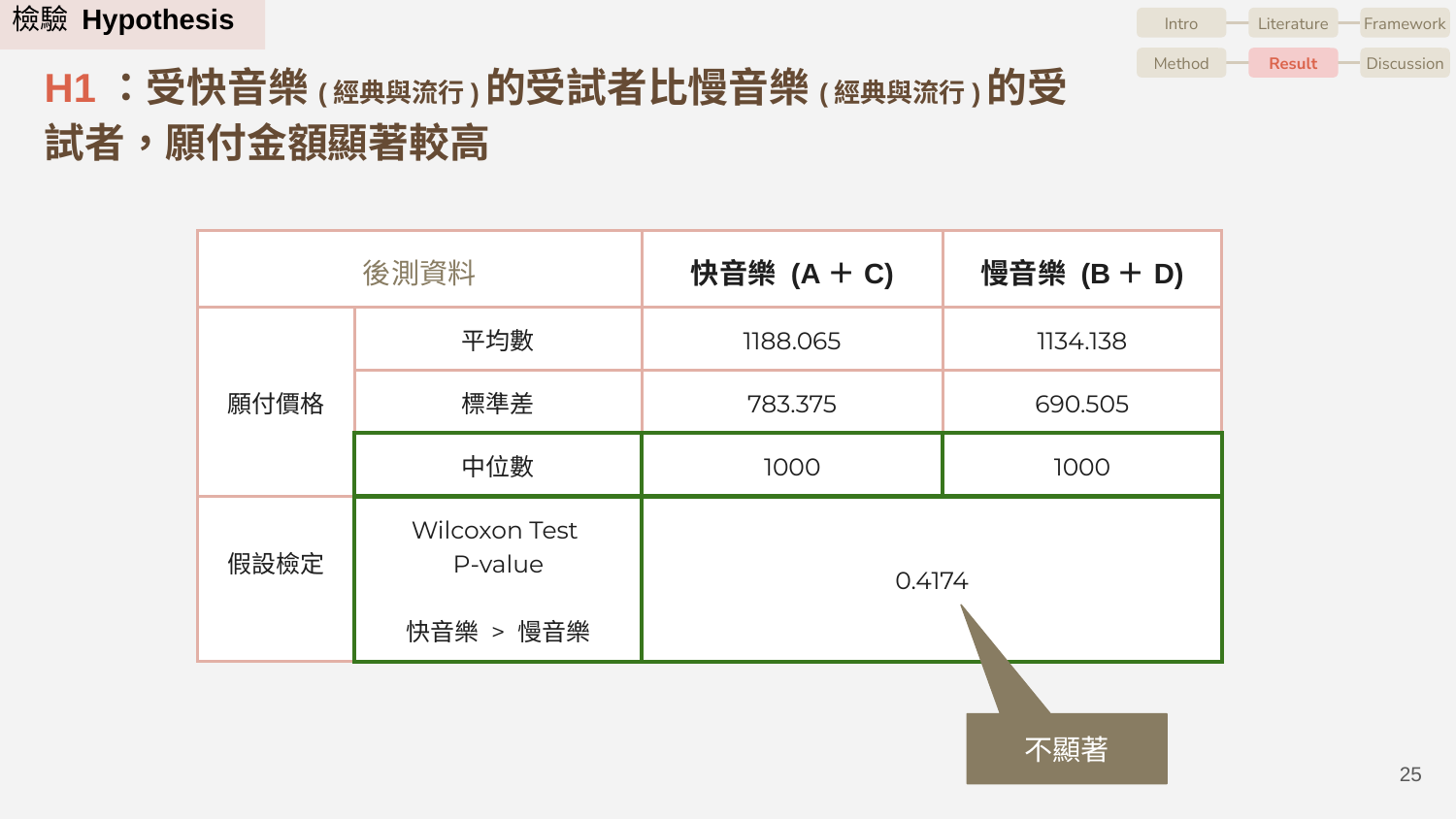

檢驗 Hypothesis
Intro
Literature
Framework
Method
Result
Discussion
# H1：受快音樂(經典與流行)的受試者比慢音樂(經典與流行)的受試者，願付金額顯著較高
| 後測資料 |  | 快音樂 (A＋C) | 慢音樂 (B＋D) |
| --- | --- | --- | --- |
| 願付價格 | 平均數 | 1188.065 | 1134.138 |
|  | 標準差 | 783.375 | 690.505 |
|  | 中位數 | 1000 | 1000 |
| 假設檢定 | Wilcoxon Test P-value 快音樂 > 慢音樂 | 0.4174 |  |
不顯著
25